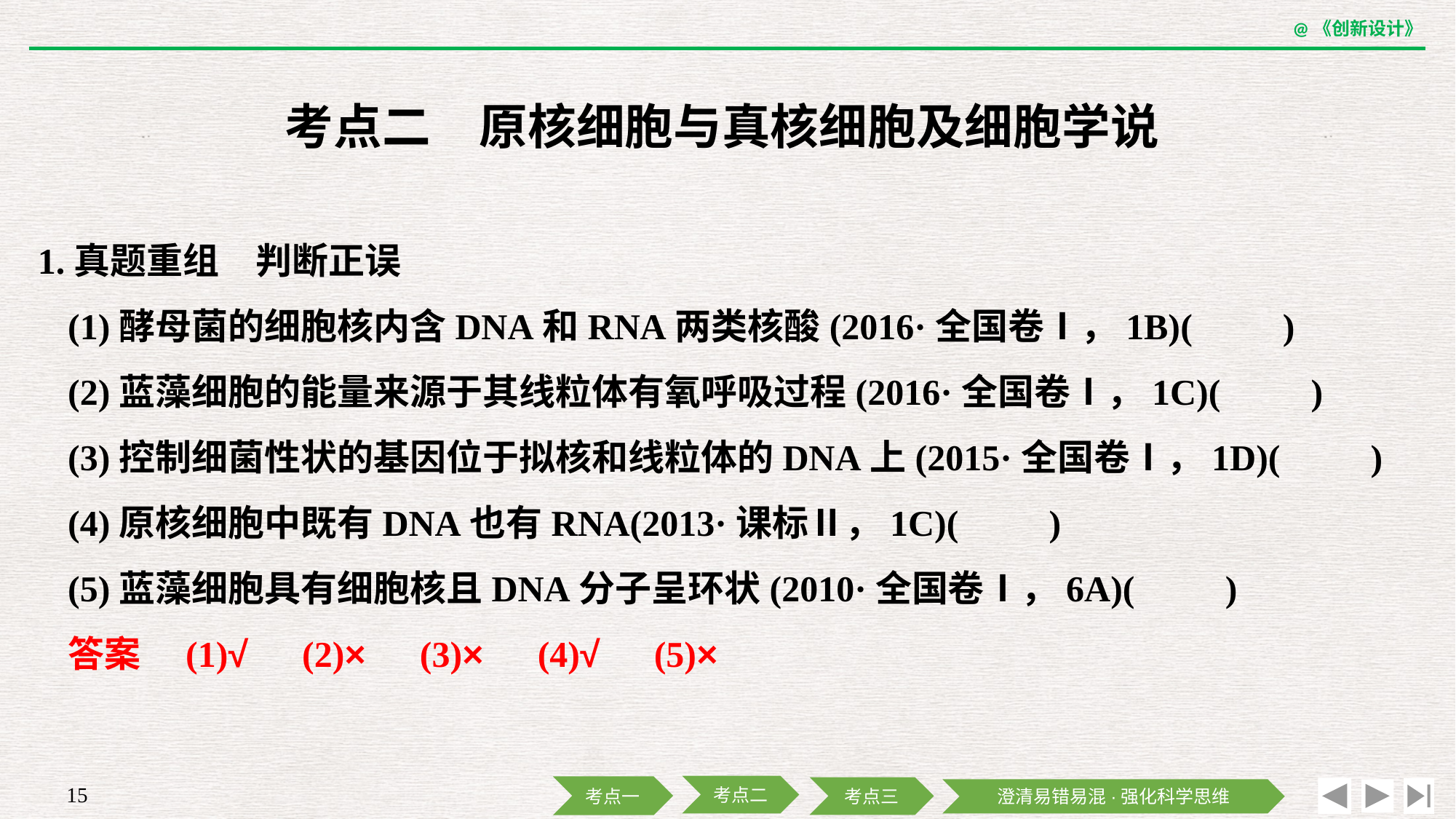

考点二　原核细胞与真核细胞及细胞学说
1.真题重组　判断正误
	(1)酵母菌的细胞核内含DNA和RNA两类核酸(2016·全国卷Ⅰ，1B)(　　)
	(2)蓝藻细胞的能量来源于其线粒体有氧呼吸过程(2016·全国卷Ⅰ，1C)(　　)
	(3)控制细菌性状的基因位于拟核和线粒体的DNA上(2015·全国卷Ⅰ，1D)(　　)
	(4)原核细胞中既有DNA也有RNA(2013·课标Ⅱ，1C)(　　)
	(5)蓝藻细胞具有细胞核且DNA分子呈环状(2010·全国卷Ⅰ，6A)(　　)
	答案　(1)√　(2)×　(3)×　(4)√　(5)×